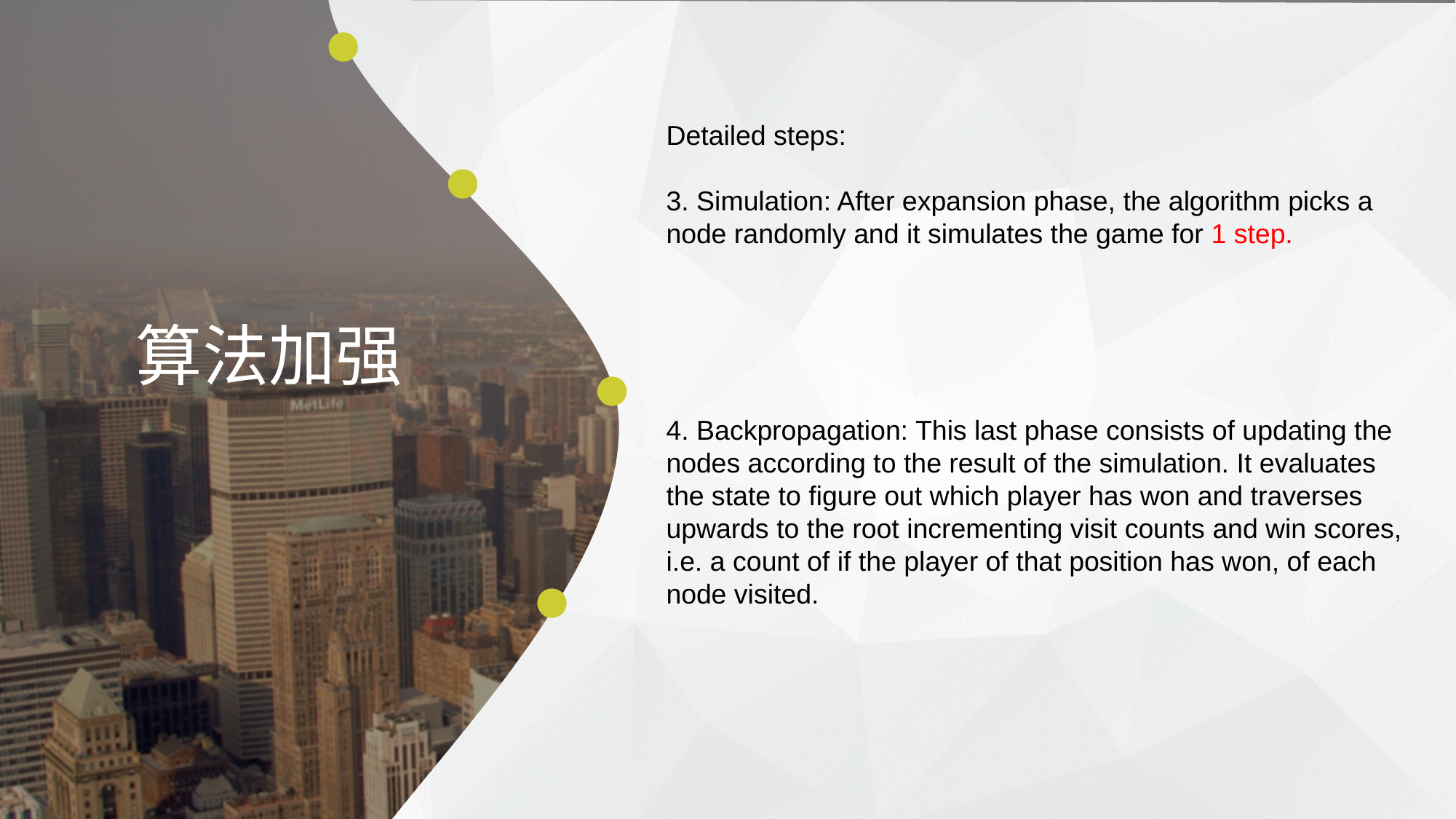

Detailed steps:

3. Simulation: After expansion phase, the algorithm picks a node randomly and it simulates the game for 1 step.

4. Backpropagation: This last phase consists of updating the nodes according to the result of the simulation. It evaluates the state to ﬁgure out which player has won and traverses upwards to the root incrementing visit counts and win scores, i.e. a count of if the player of that position has won, of each node visited.

算法加强